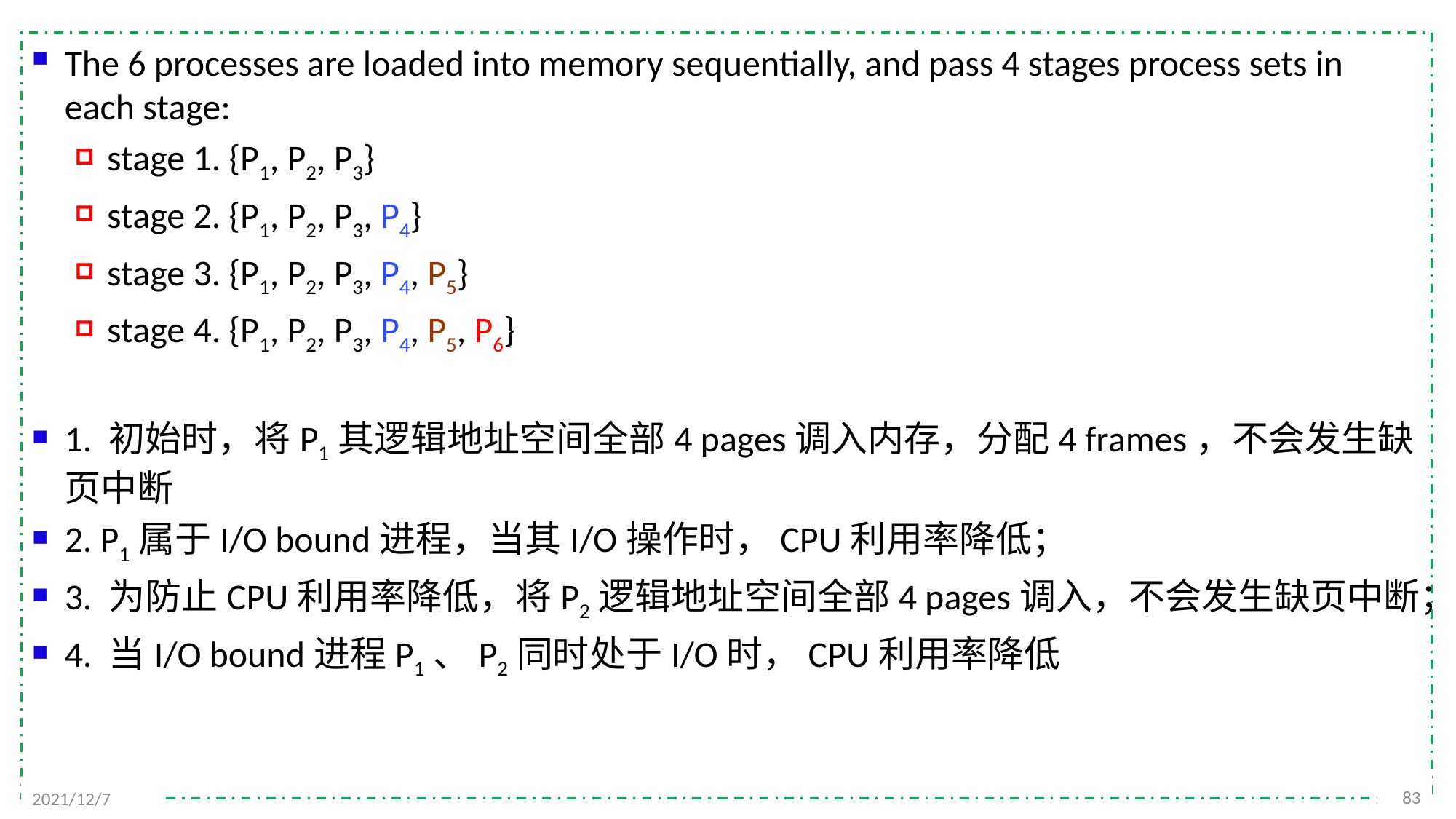

The 6 processes are loaded into memory sequentially, and pass 4 stages process sets in each stage:
stage 1. {P1, P2, P3}
stage 2. {P1, P2, P3, P4}
stage 3. {P1, P2, P3, P4, P5}
stage 4. {P1, P2, P3, P4, P5, P6}

1. 初始时，将P1其逻辑地址空间全部4 pages调入内存，分配4 frames，不会发生缺页中断
2. P1属于I/O bound进程，当其I/O操作时，CPU利用率降低；
3. 为防止CPU利用率降低，将P2逻辑地址空间全部4 pages调入，不会发生缺页中断；
4. 当I/O bound进程P1、P2同时处于I/O时，CPU利用率降低

83
2021/12/7